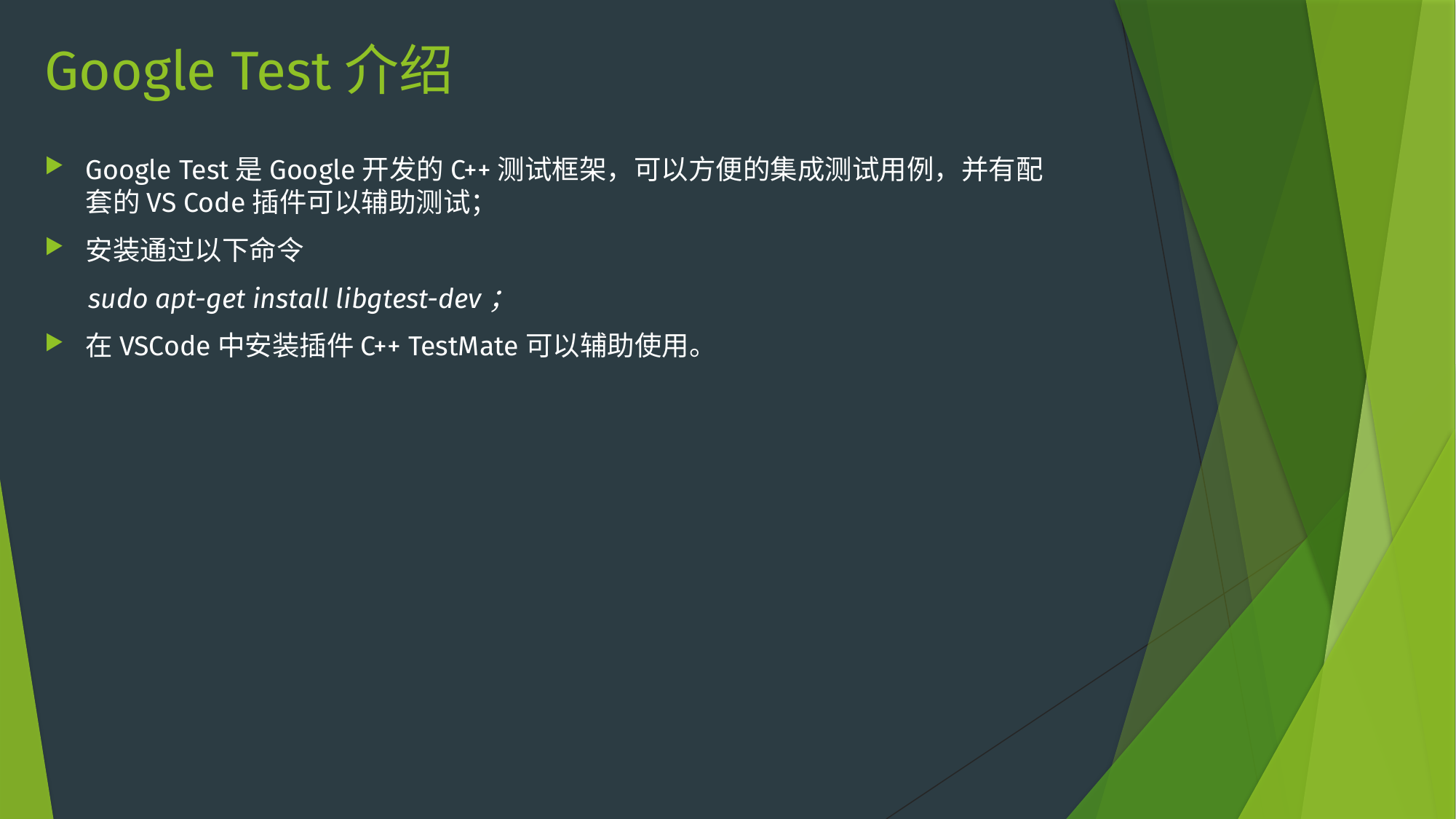

# Google Test介绍
Google Test是Google开发的C++测试框架，可以方便的集成测试用例，并有配套的VS Code插件可以辅助测试；
安装通过以下命令
      sudo apt-get install libgtest-dev；
在VSCode中安装插件C++ TestMate可以辅助使用。